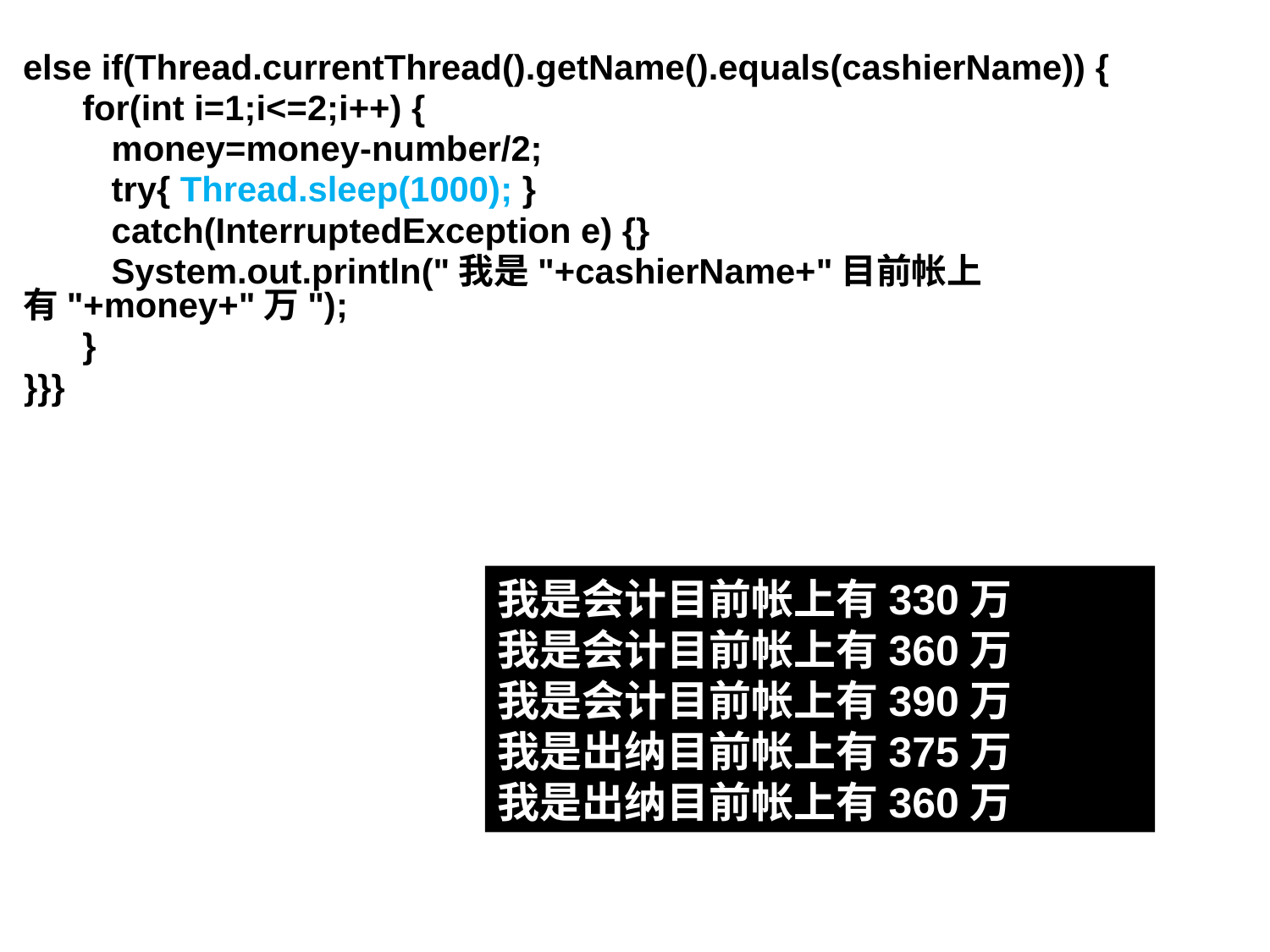

else if(Thread.currentThread().getName().equals(cashierName)) {
           for(int i=1;i<=2;i++) {
              money=money-number/2;
              try{ Thread.sleep(1000); }
              catch(InterruptedException e) {}
              System.out.println("我是"+cashierName+"目前帐上有"+money+"万");
           }
     }}}
我是会计目前帐上有330万
我是会计目前帐上有360万
我是会计目前帐上有390万
我是出纳目前帐上有375万
我是出纳目前帐上有360万